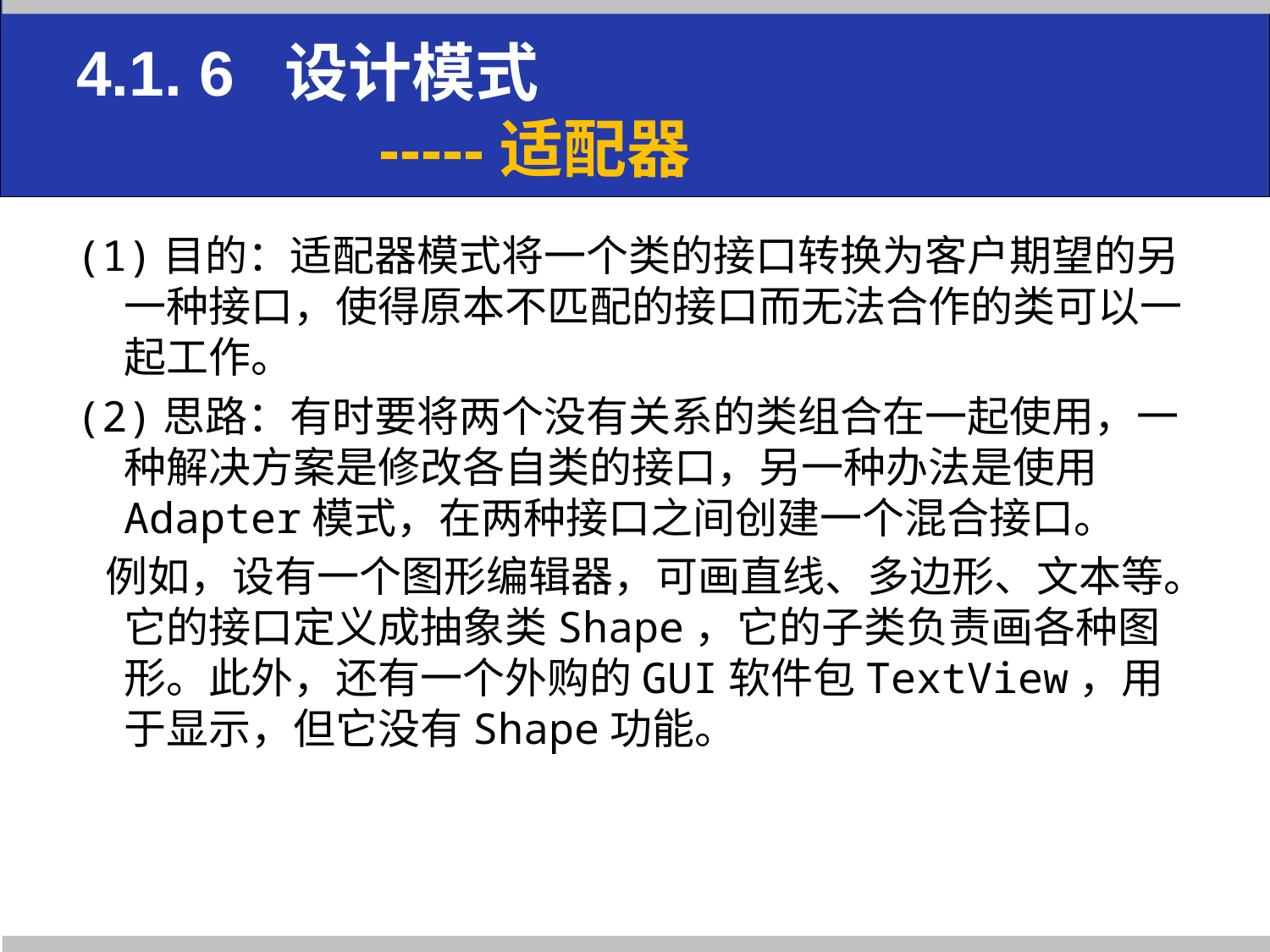

# 4.1. 6  设计模式 -----适配器
(1)目的：适配器模式将一个类的接口转换为客户期望的另一种接口，使得原本不匹配的接口而无法合作的类可以一起工作。
(2)思路：有时要将两个没有关系的类组合在一起使用，一种解决方案是修改各自类的接口，另一种办法是使用Adapter模式，在两种接口之间创建一个混合接口。
  例如，设有一个图形编辑器，可画直线、多边形、文本等。它的接口定义成抽象类Shape，它的子类负责画各种图形。此外，还有一个外购的GUI软件包TextView，用于显示，但它没有Shape功能。
482